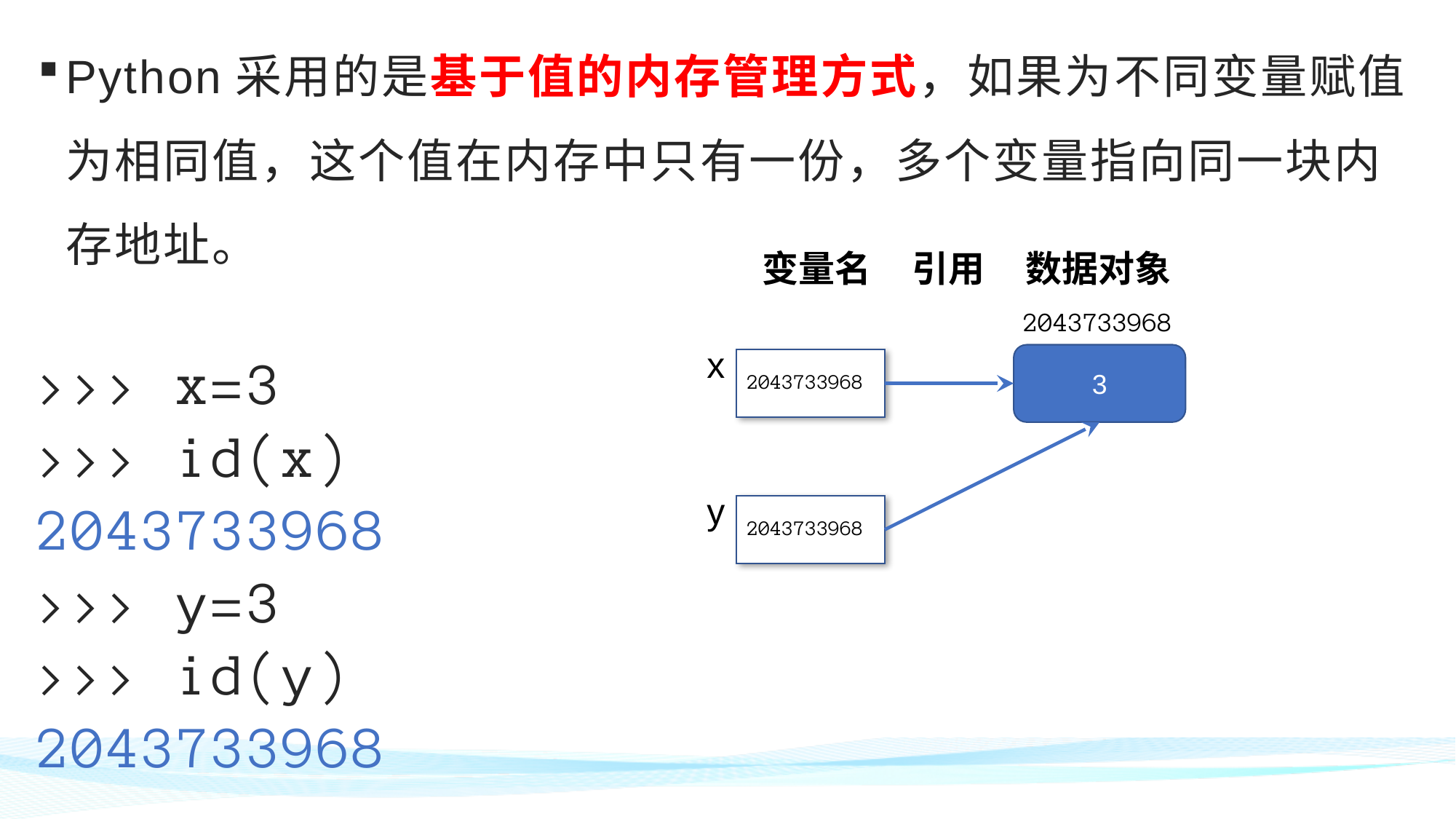

Python采用的是基于值的内存管理方式，如果为不同变量赋值为相同值，这个值在内存中只有一份，多个变量指向同一块内存地址。

>>> x=3
>>> id(x)
2043733968
>>> y=3
>>> id(y)
2043733968
变量名     引用     数据对象
2043733968
x
3
2043733968
y
2043733968